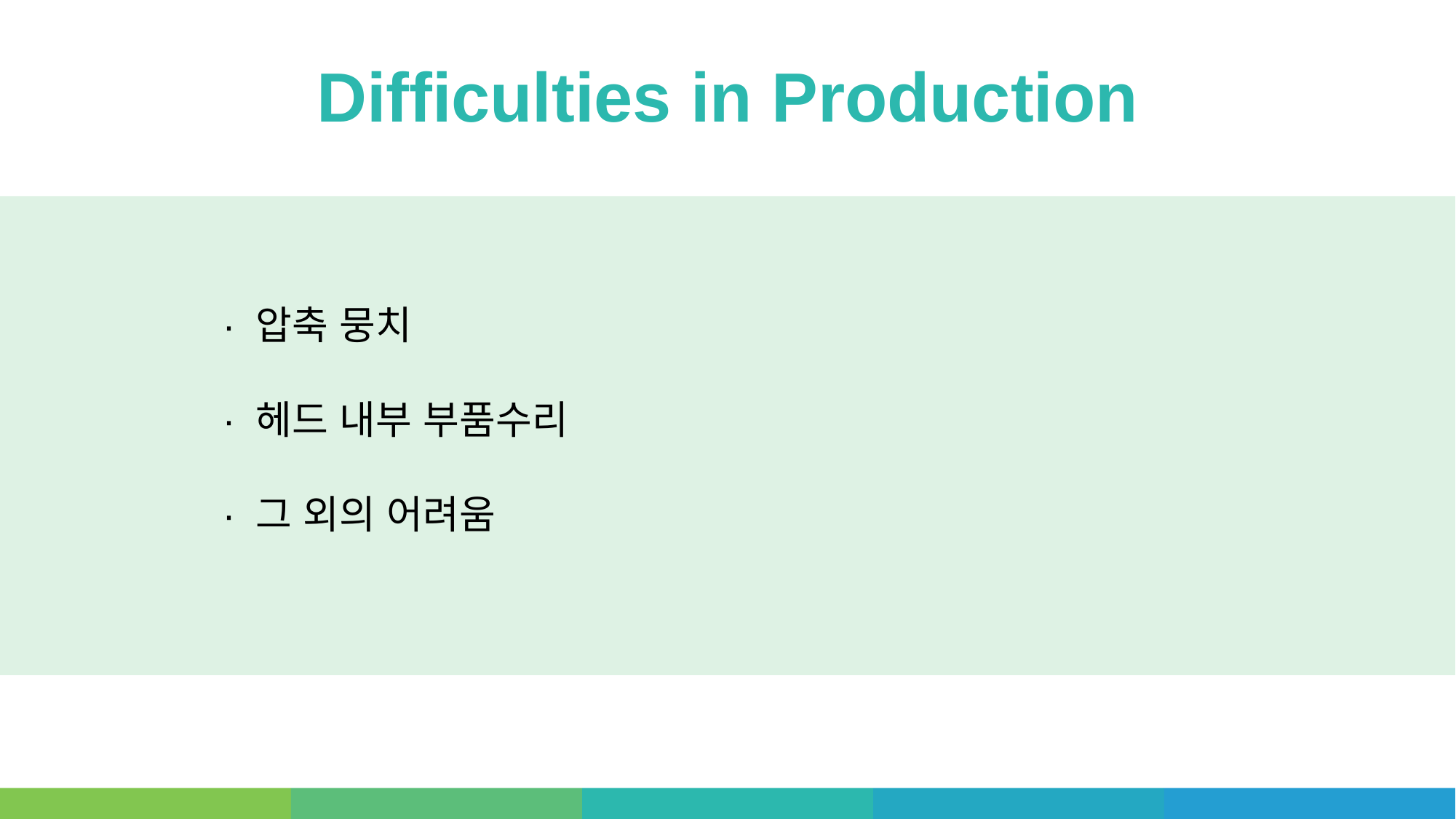

Difficulties in Production

∙ 압축 뭉치

∙ 헤드 내부 부품수리

∙ 그 외의 어려움